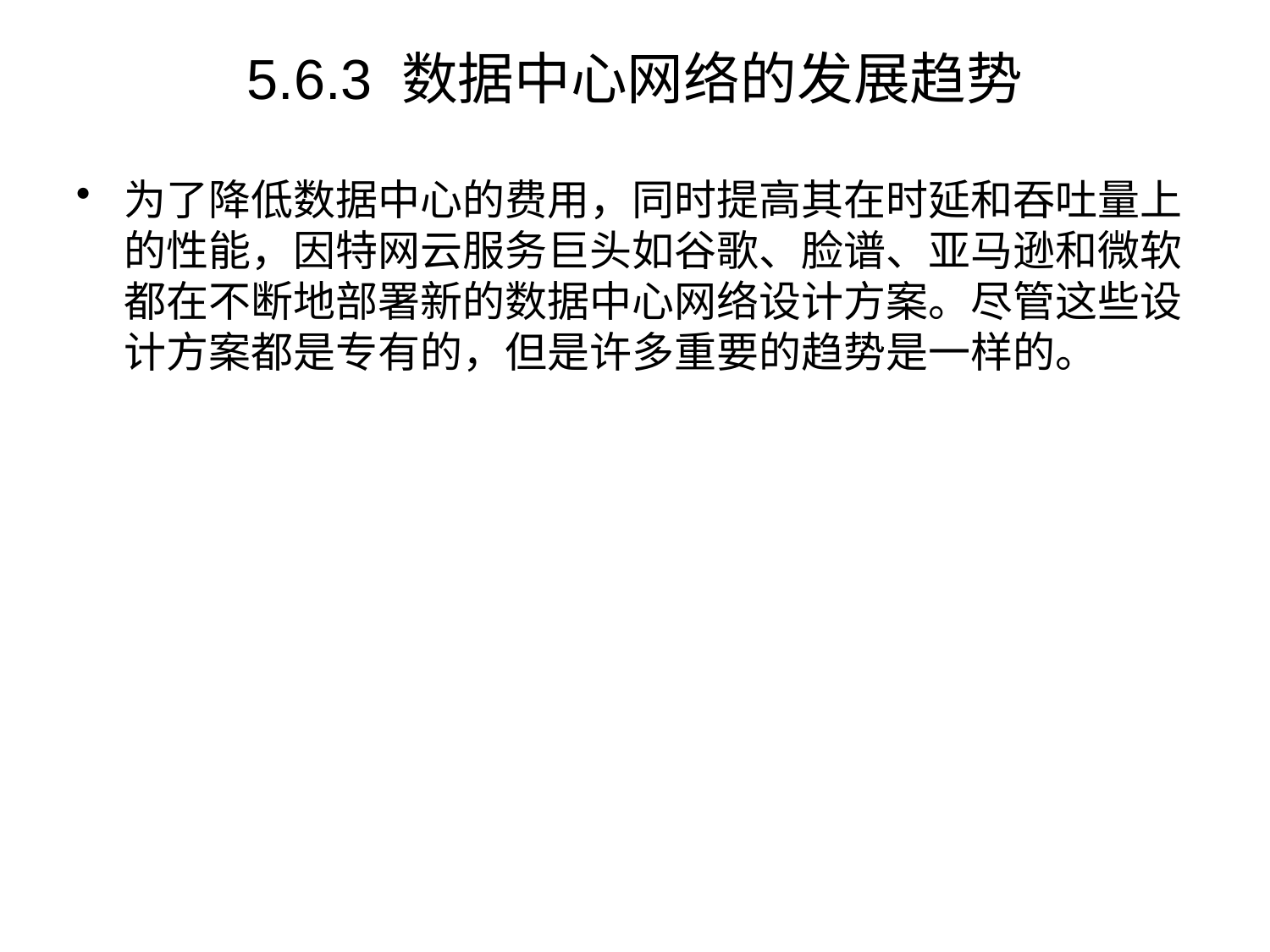

# 5.6.3 数据中心网络的发展趋势
为了降低数据中心的费用，同时提高其在时延和吞吐量上的性能，因特网云服务巨头如谷歌、脸谱、亚马逊和微软都在不断地部署新的数据中心网络设计方案。尽管这些设计方案都是专有的，但是许多重要的趋势是一样的。